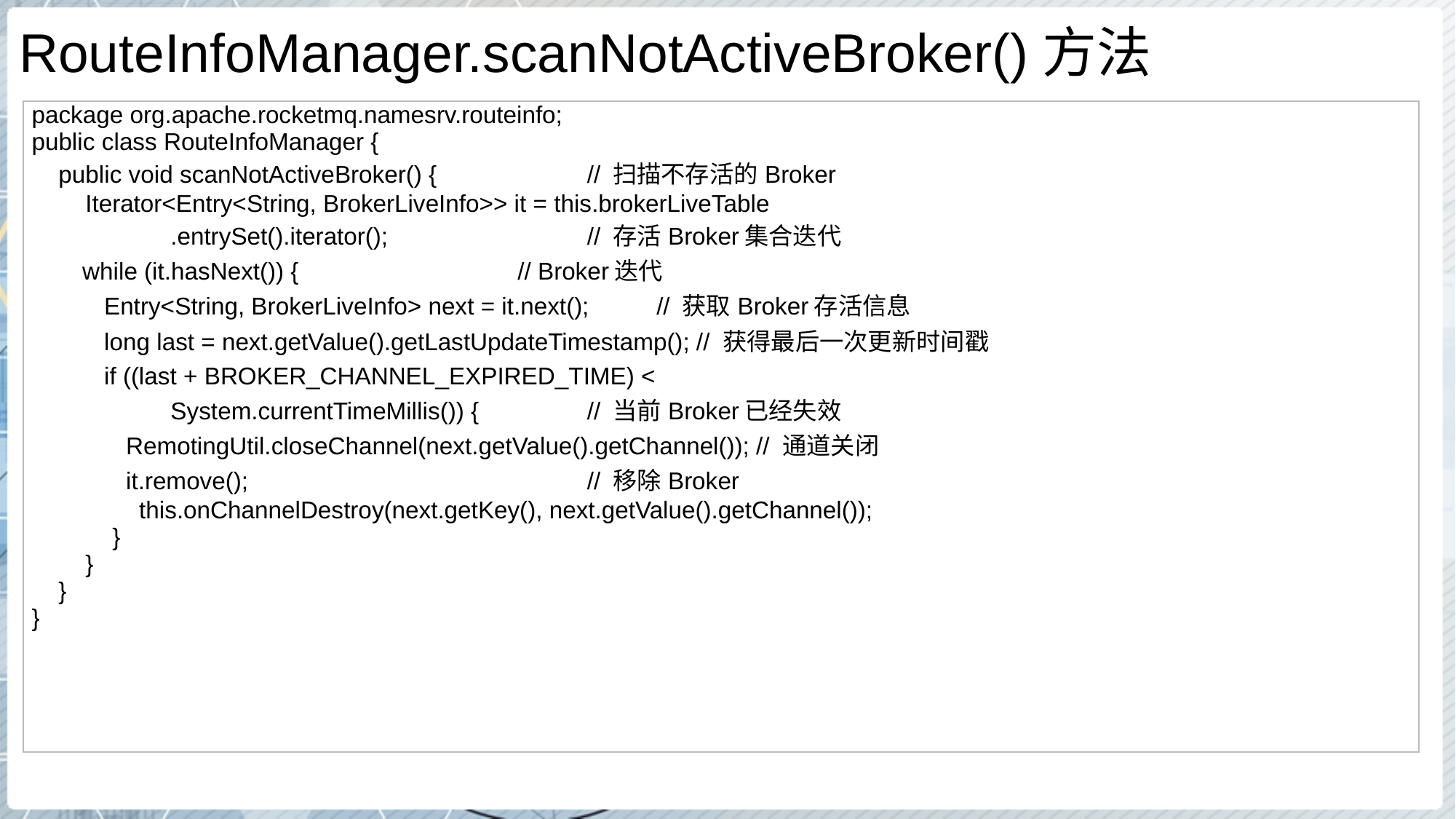

# RouteInfoManager.scanNotActiveBroker()方法
| package org.apache.rocketmq.namesrv.routeinfo; public class RouteInfoManager { public void scanNotActiveBroker() { // 扫描不存活的Broker Iterator<Entry<String, BrokerLiveInfo>> it = this.brokerLiveTable .entrySet().iterator(); // 存活Broker集合迭代 while (it.hasNext()) { // Broker迭代 Entry<String, BrokerLiveInfo> next = it.next(); // 获取Broker存活信息 long last = next.getValue().getLastUpdateTimestamp(); // 获得最后一次更新时间戳 if ((last + BROKER\_CHANNEL\_EXPIRED\_TIME) < System.currentTimeMillis()) { // 当前Broker已经失效 RemotingUtil.closeChannel(next.getValue().getChannel()); // 通道关闭 it.remove(); // 移除Broker this.onChannelDestroy(next.getKey(), next.getValue().getChannel()); } } } } |
| --- |